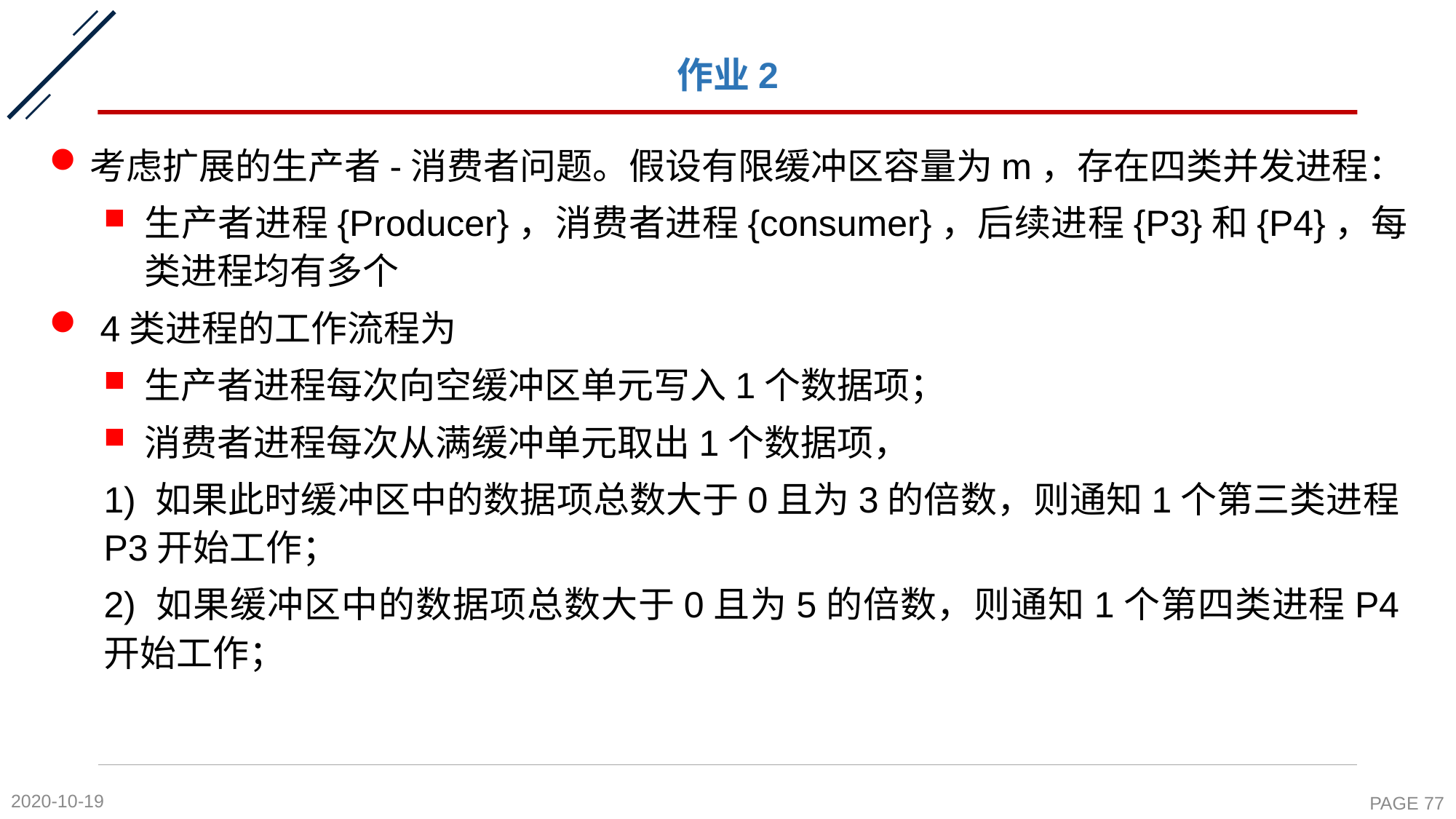

# 作业2
考虑扩展的生产者-消费者问题。假设有限缓冲区容量为m，存在四类并发进程：
生产者进程{Producer}，消费者进程{consumer}，后续进程{P3}和{P4}，每类进程均有多个
 4类进程的工作流程为
生产者进程每次向空缓冲区单元写入1个数据项；
消费者进程每次从满缓冲单元取出1个数据项，
1) 如果此时缓冲区中的数据项总数大于0且为3的倍数，则通知1个第三类进程P3开始工作；
2) 如果缓冲区中的数据项总数大于0且为5的倍数，则通知1个第四类进程P4开始工作；
2020-10-19
PAGE 77